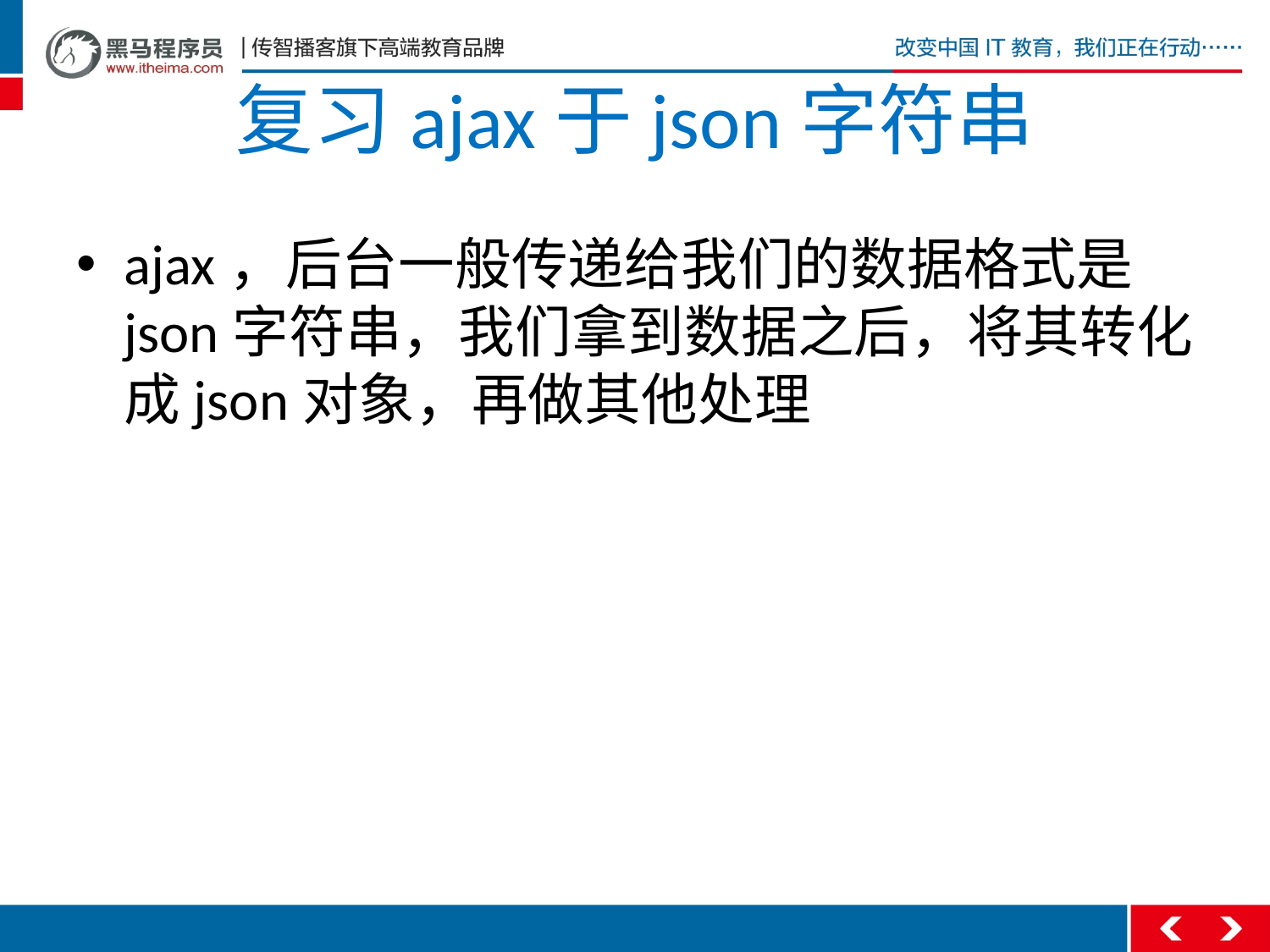

# 复习ajax于json字符串
ajax，后台一般传递给我们的数据格式是json字符串，我们拿到数据之后，将其转化成json对象，再做其他处理